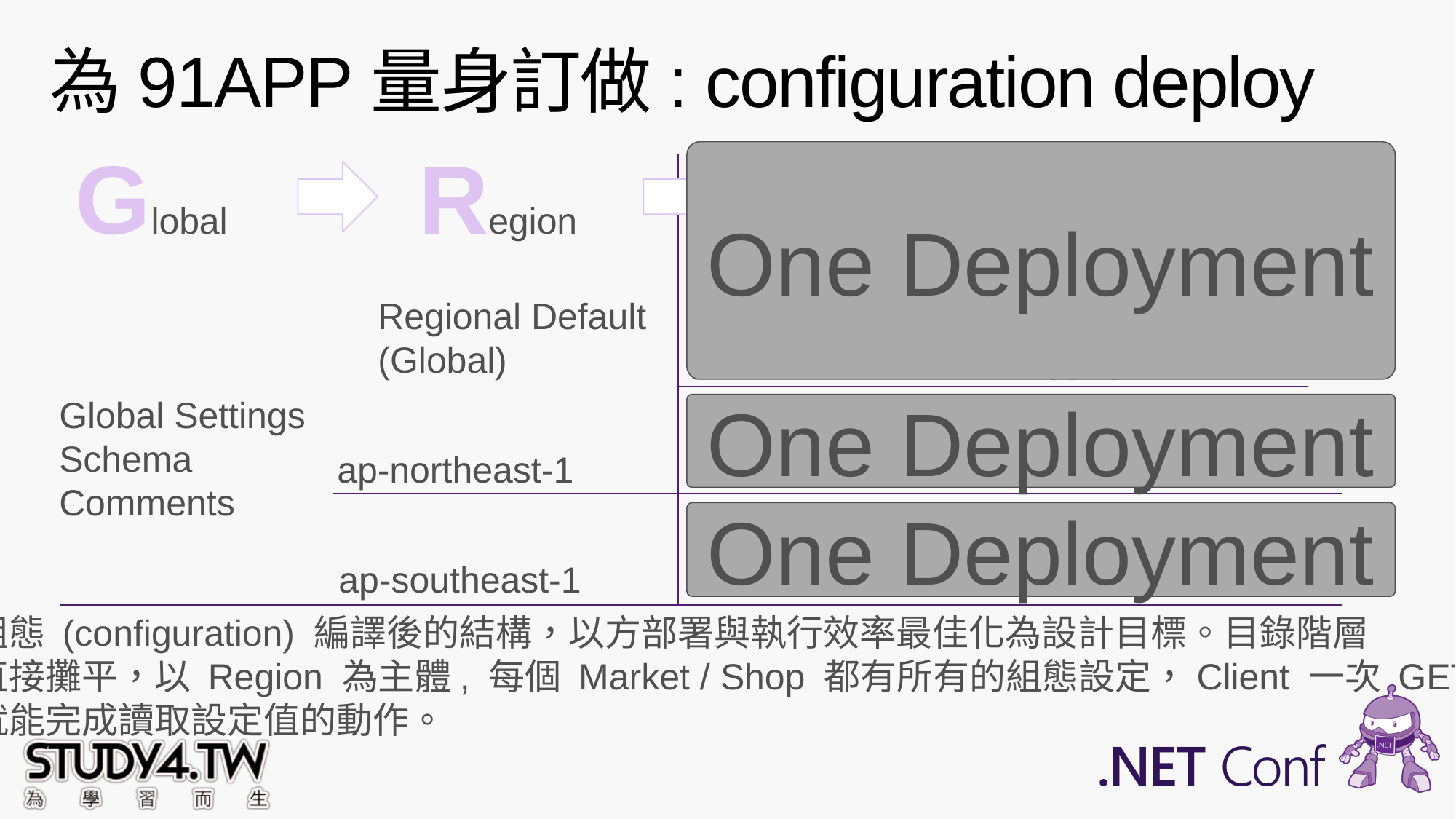

# 為91APP量身訂做: configuration deploy
Global
Region
Market
Shop
One Deployment

9527
Regional Default
(Global)
9528
tw
Global Settings
Schema
Comments
One Deployment
hk
ap-northeast-1
One Deployment
my
ap-southeast-1
組態 (configuration) 編譯後的結構，以方部署與執行效率最佳化為設計目標。目錄階層
直接攤平，以 Region 為主體, 每個 Market / Shop 都有所有的組態設定，Client 一次 GET
就能完成讀取設定值的動作。